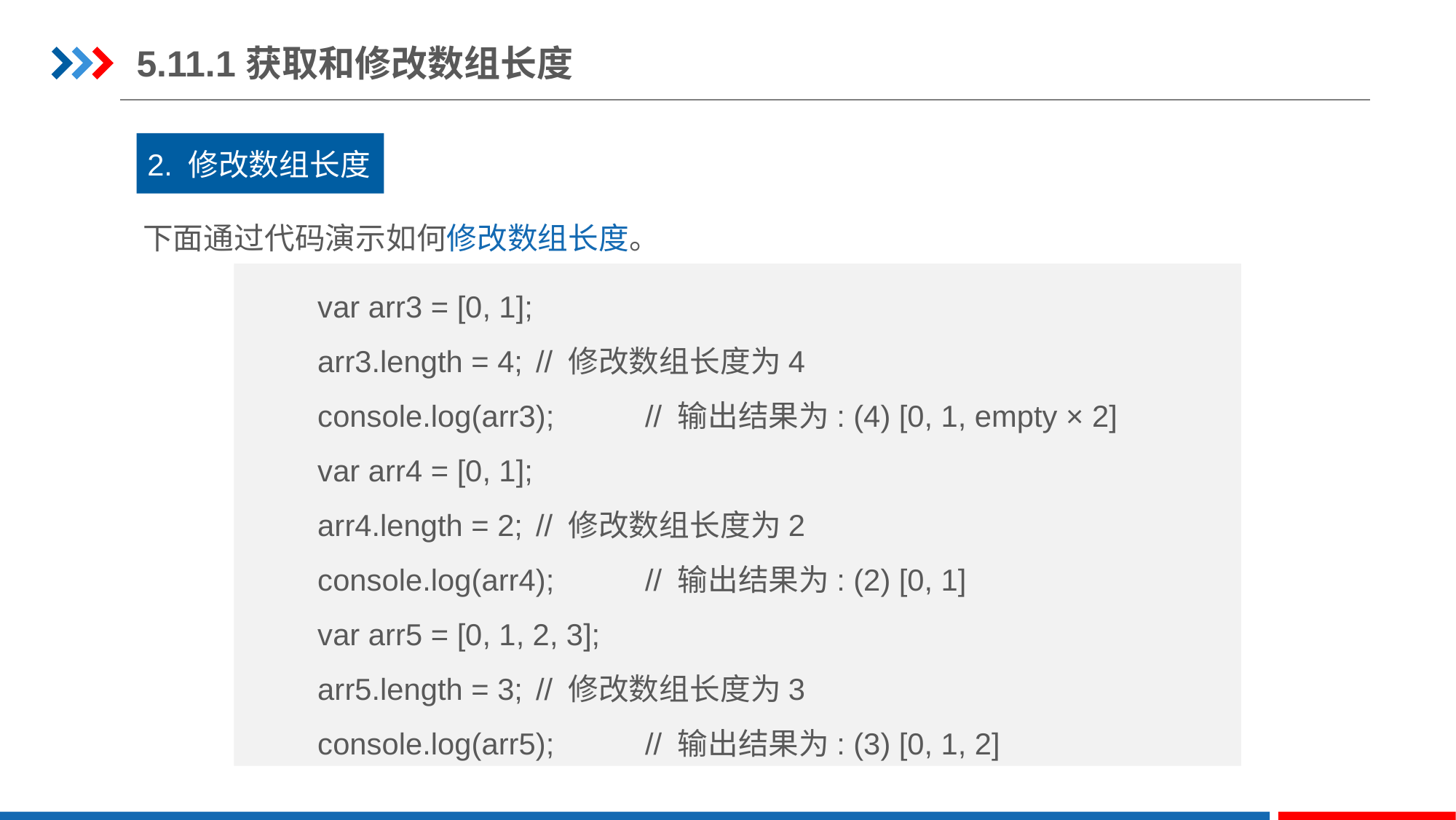

5.11.1	获取和修改数组长度
2. 修改数组长度
下面通过代码演示如何修改数组长度。
var arr3 = [0, 1];
arr3.length = 4;	// 修改数组长度为4
console.log(arr3);	// 输出结果为: (4) [0, 1, empty × 2]
var arr4 = [0, 1];
arr4.length = 2;	// 修改数组长度为2
console.log(arr4);	// 输出结果为: (2) [0, 1]
var arr5 = [0, 1, 2, 3];
arr5.length = 3;	// 修改数组长度为3
console.log(arr5);	// 输出结果为: (3) [0, 1, 2]